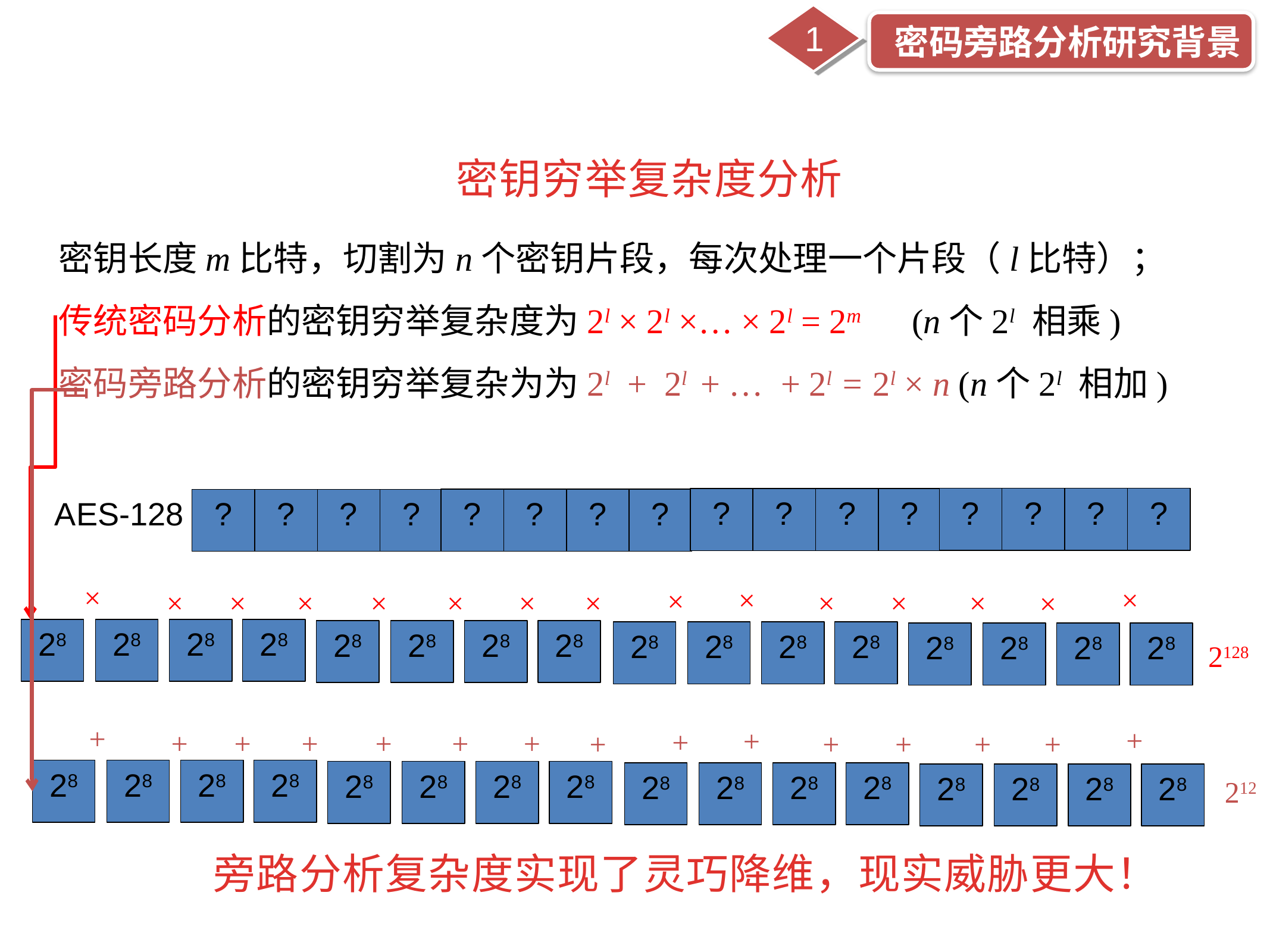

1

密码旁路分析研究背景
密钥穷举复杂度分析
密钥长度m比特，切割为n个密钥片段，每次处理一个片段（l比特）；
传统密码分析的密钥穷举复杂度为2l × 2l ×… × 2l = 2m          (n个2l 相乘)
密码旁路分析的密钥穷举复杂为为2l  +  2l  + …  + 2l = 2l × n (n个2l 相加)
?
?
?
?
?
?
?
?
?
?
?
?
AES-128
?
?
?
?
×
×
×
×
×
×
×
×
×
×
×
×
×
×
×
28
28
28
28
28
28
28
28
28
28
28
28
28
28
28
28
2128
+
+
+
+
+
+
+
+
+
+
+
+
+
+
+
28
28
28
28
28
28
28
28
28
28
28
28
28
28
28
28
212
旁路分析复杂度实现了灵巧降维，现实威胁更大！